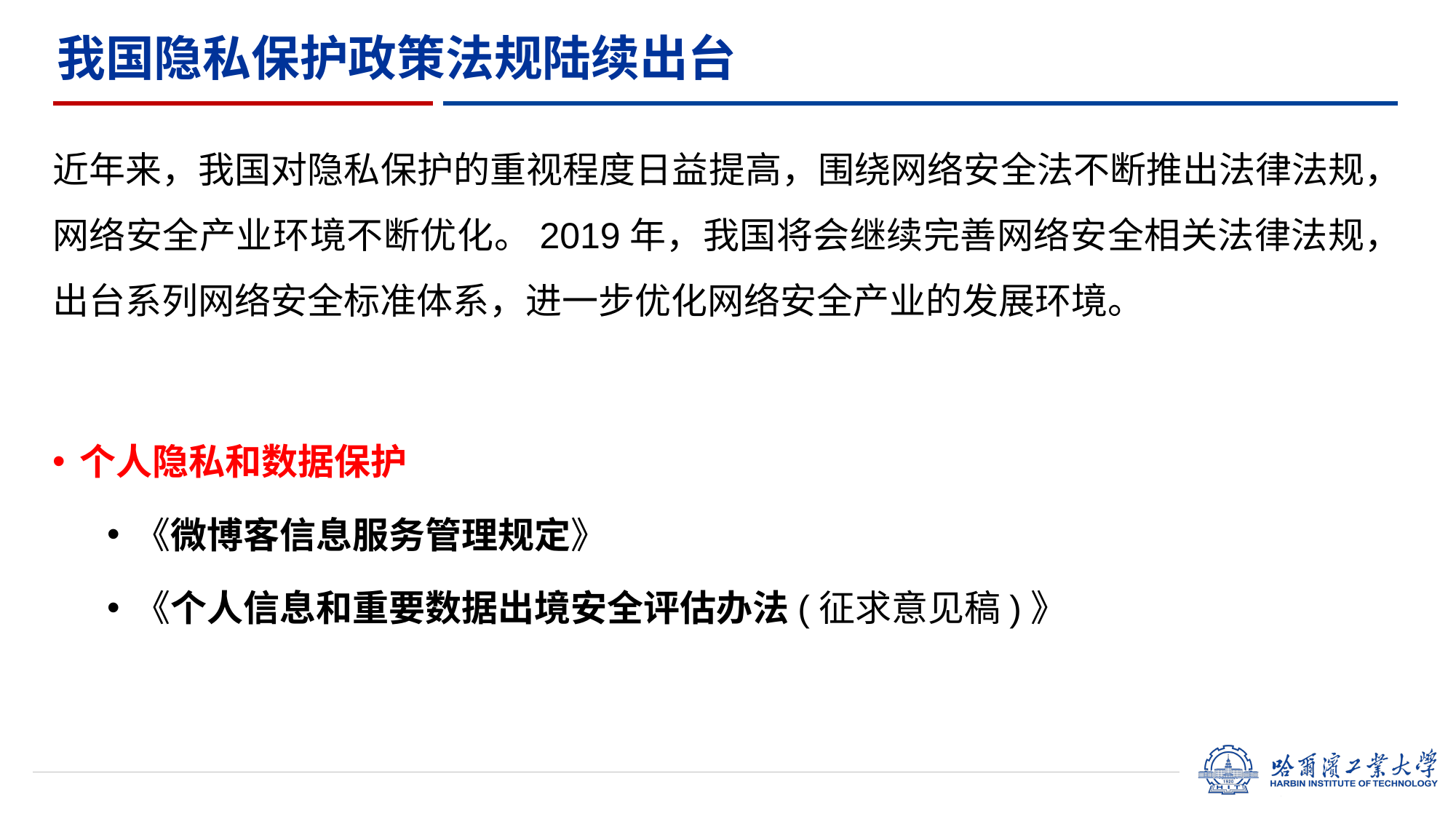

我国隐私保护政策法规陆续出台
近年来，我国对隐私保护的重视程度日益提高，围绕网络安全法不断推出法律法规，网络安全产业环境不断优化。2019年，我国将会继续完善网络安全相关法律法规，出台系列网络安全标准体系，进一步优化网络安全产业的发展环境。

个人隐私和数据保护
《微博客信息服务管理规定》
《个人信息和重要数据出境安全评估办法(征求意见稿)》